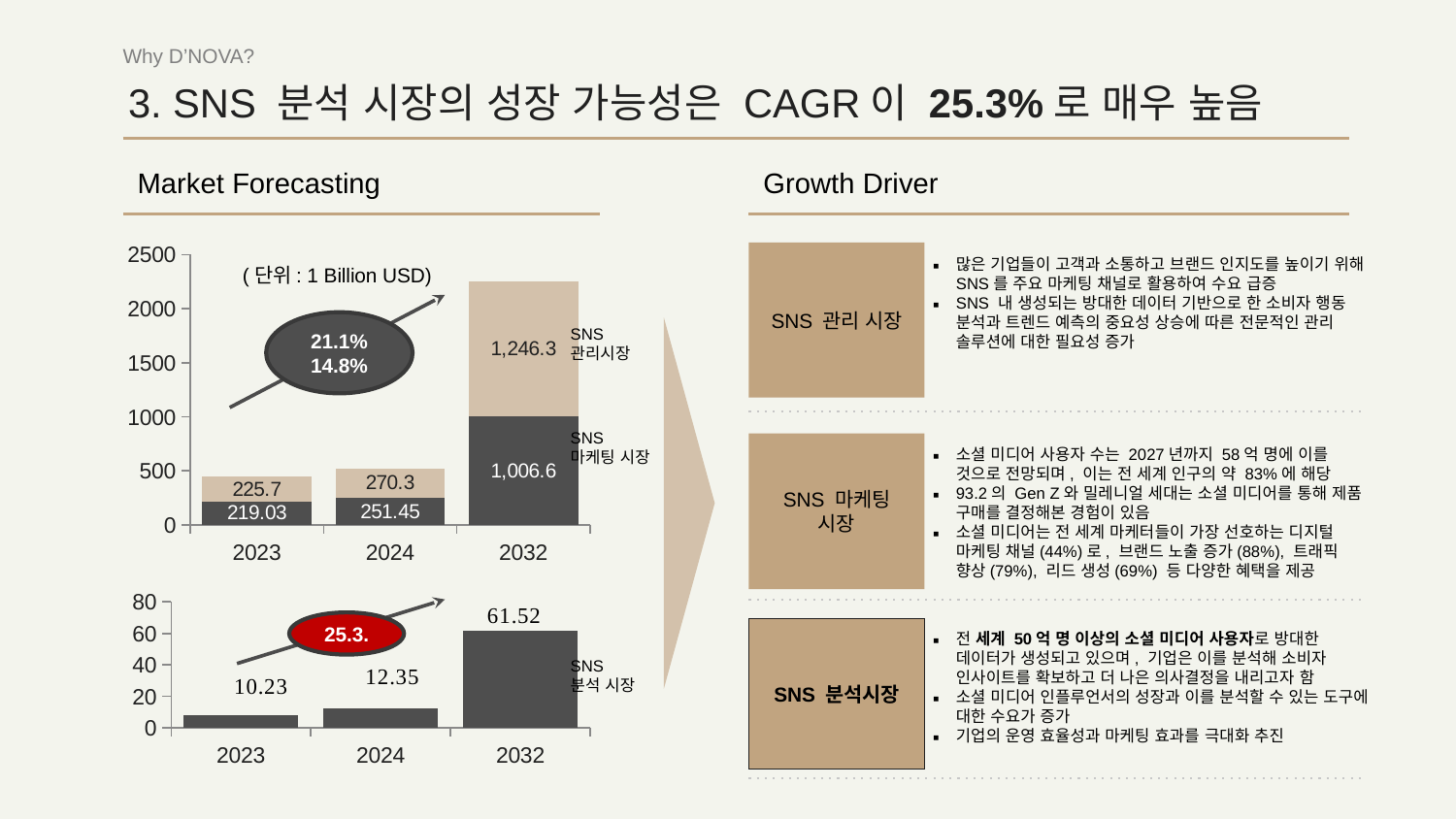

Why D’NOVA?
# 3. SNS 분석 시장의 성장 가능성은 CAGR이 25.3%로 매우 높음
Growth Driver
Market Forecasting

### Chart

| Category | SNS 마케팅 시장 | SNS 관리 시장 |
|---|---|---|
| 2023 | 219.03 | 225.7 |
| 2024 | 251.45 | 270.3 |
| 2032 | 1006.62 | 1246.3 |
많은 기업들이 고객과 소통하고 브랜드 인지도를 높이기 위해 SNS를 주요 마케팅 채널로 활용하여 수요 급증
SNS 내 생성되는 방대한 데이터 기반으로 한 소비자 행동 분석과 트렌드 예측의 중요성 상승에 따른 전문적인 관리 솔루션에 대한 필요성 증가
SNS 관리 시장
(단위: 1 Billion USD)
21.1%
14.8%
SNS
관리시장

SNS
마케팅 시장
소셜 미디어 사용자 수는 2027년까지 58억 명에 이를 것으로 전망되며, 이는 전 세계 인구의 약 83%에 해당
93.2의 Gen Z와 밀레니얼 세대는 소셜 미디어를 통해 제품 구매를 결정해본 경험이 있음
소셜 미디어는 전 세계 마케터들이 가장 선호하는 디지털 마케팅 채널(44%)로, 브랜드 노출 증가(88%), 트래픽 향상(79%), 리드 생성(69%) 등 다양한 혜택을 제공
SNS 마케팅 시장

### Chart

| Category | SNS 분석 시장 |
|---|---|
| 2023 | 8.08 |
| 2024 | 12.35 |
| 2032 | 61.52 |
25.3.
전 세계 50억 명 이상의 소셜 미디어 사용자로 방대한 데이터가 생성되고 있으며, 기업은 이를 분석해 소비자 인사이트를 확보하고 더 나은 의사결정을 내리고자 함
소셜 미디어 인플루언서의 성장과 이를 분석할 수 있는 도구에 대한 수요가 증가
기업의 운영 효율성과 마케팅 효과를 극대화 추진
SNS 분석시장
SNS
분석 시장